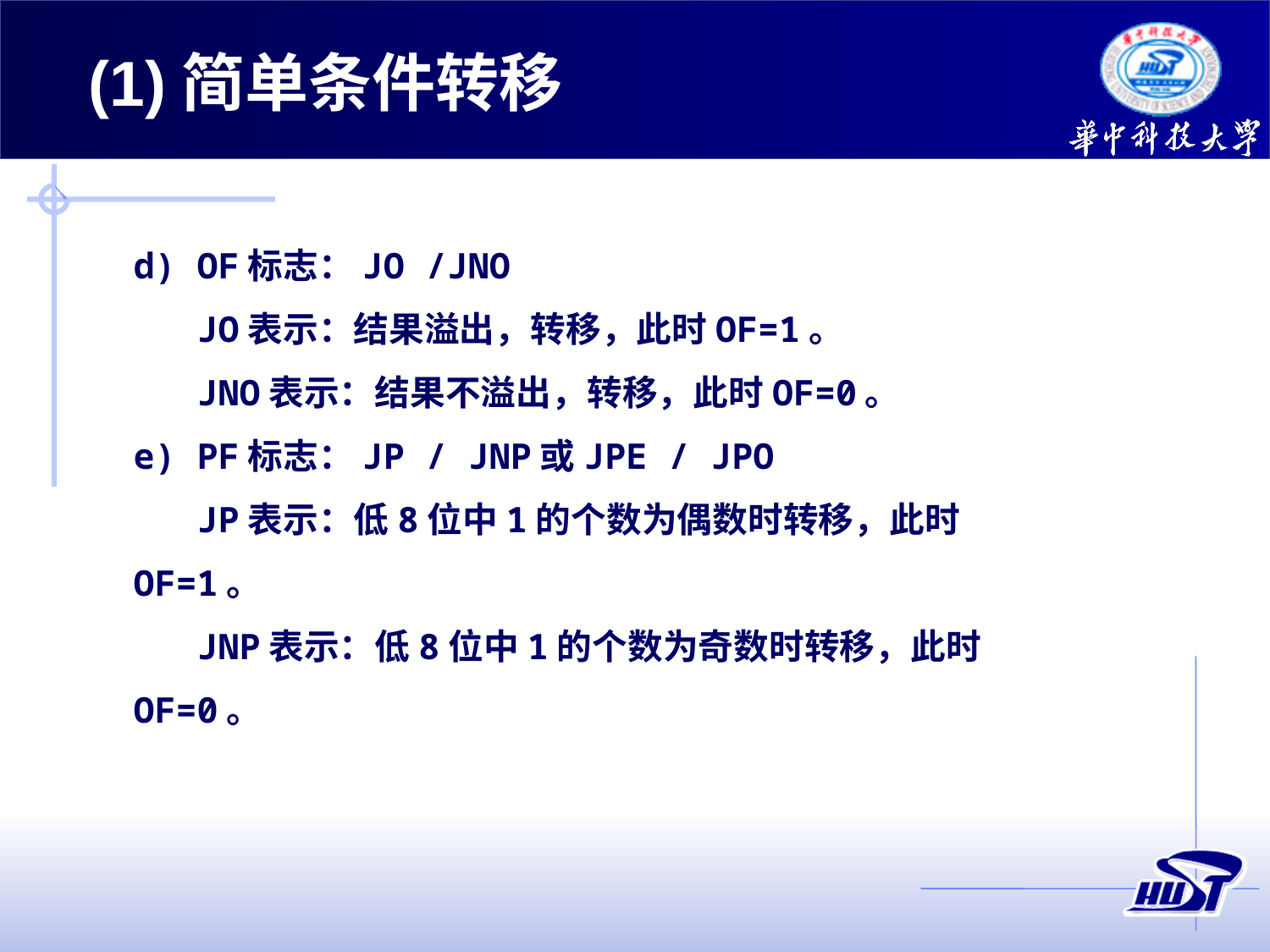

(1)简单条件转移
d) OF标志：JO /JNO
JO表示：结果溢出，转移，此时OF=1。
JNO表示：结果不溢出，转移，此时OF=0。
e) PF标志：JP / JNP或JPE / JPO
JP表示：低8位中1的个数为偶数时转移，此时OF=1。
JNP表示：低8位中1的个数为奇数时转移，此时OF=0。